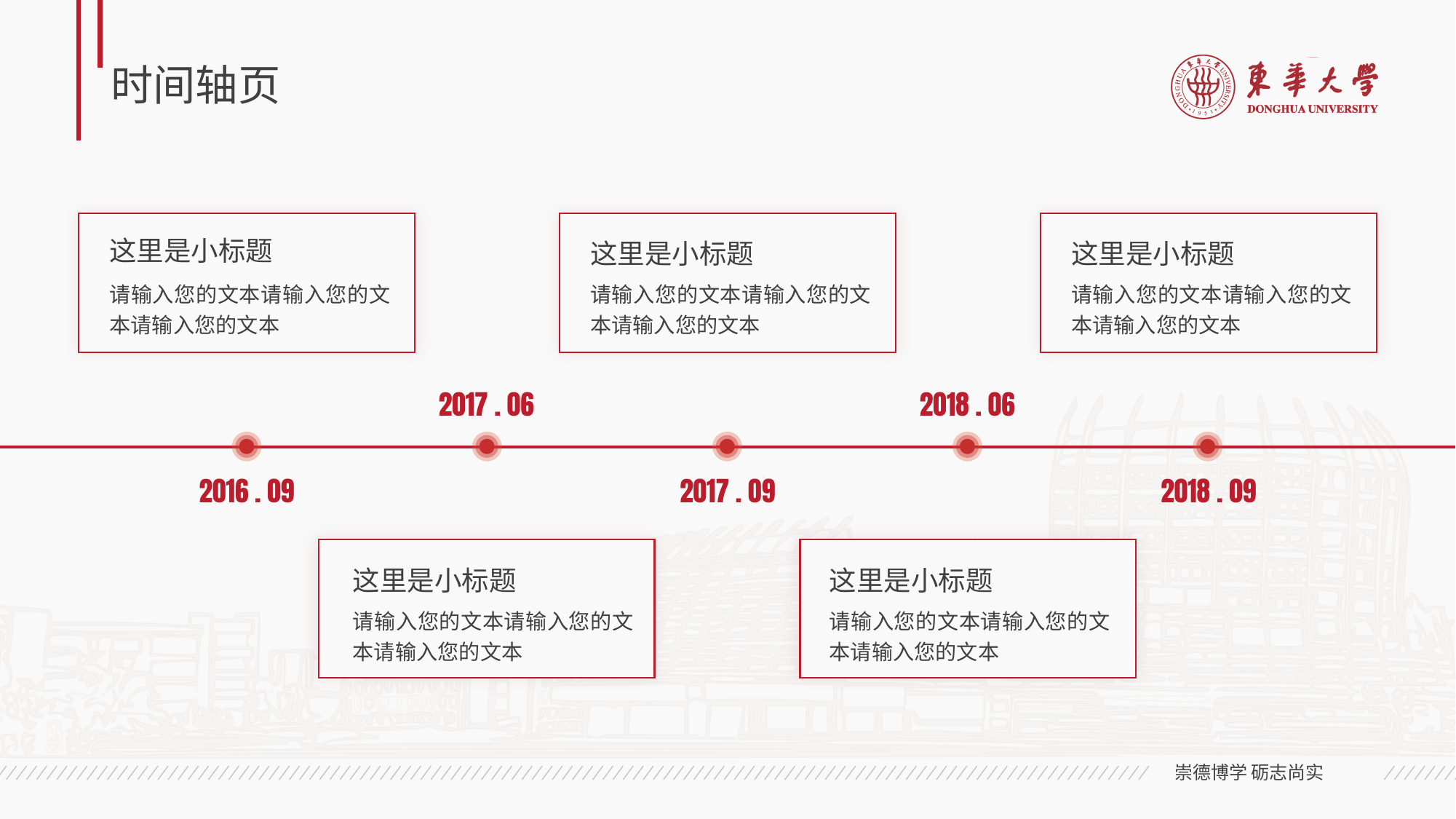

# 时间轴页

这里是小标题
请输入您的文本请输入您的文本请输入您的文本

这里是小标题
请输入您的文本请输入您的文本请输入您的文本

这里是小标题
请输入您的文本请输入您的文本请输入您的文本
2017 . 06
2018 . 06

2016 . 09
2017 . 09
2018 . 09
这里是小标题
这里是小标题
请输入您的文本请输入您的文本请输入您的文本
请输入您的文本请输入您的文本请输入您的文本